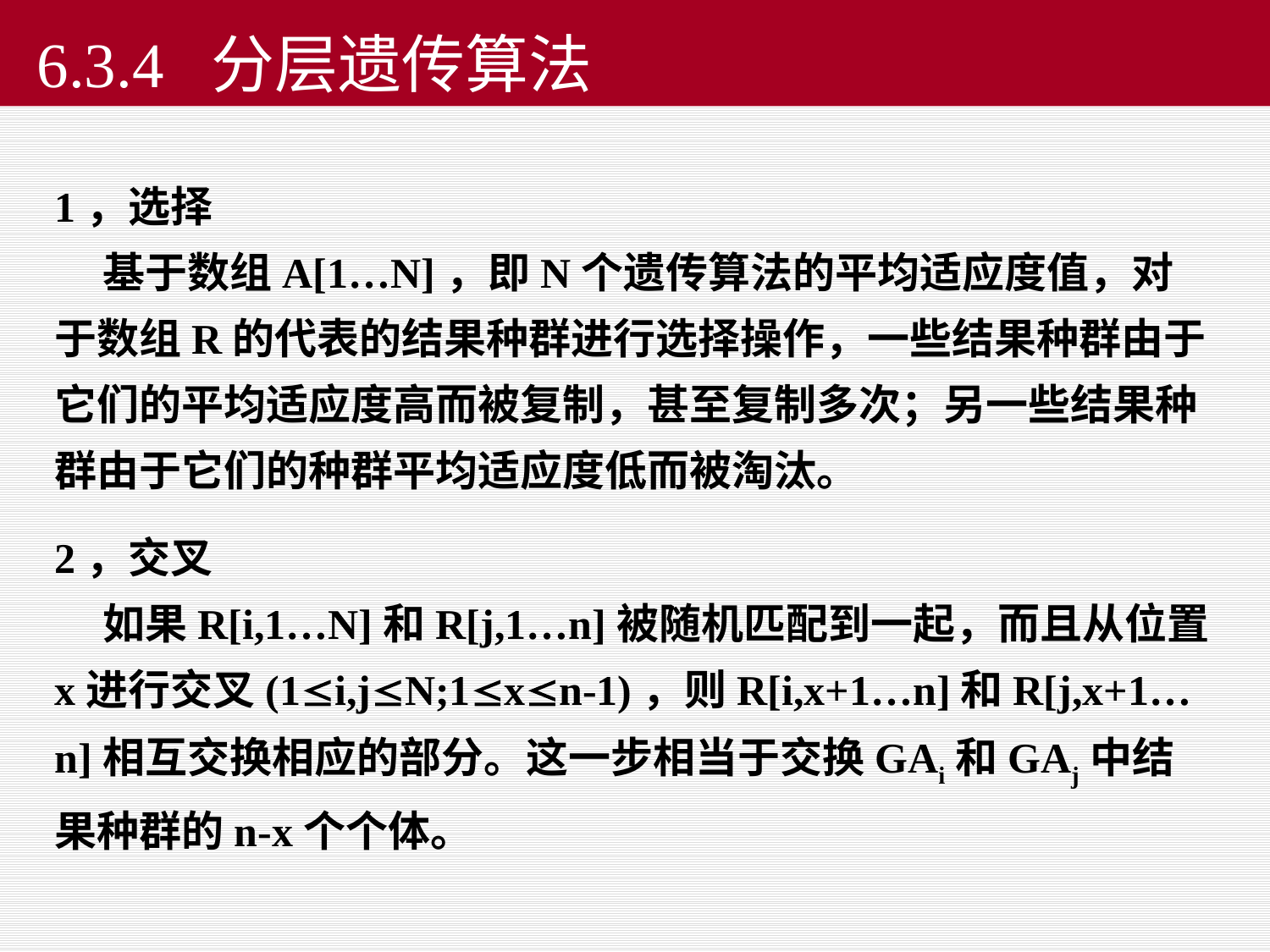

6.3.4  分层遗传算法
1，选择
    基于数组A[1…N]，即N个遗传算法的平均适应度值，对于数组R的代表的结果种群进行选择操作，一些结果种群由于它们的平均适应度高而被复制，甚至复制多次；另一些结果种群由于它们的种群平均适应度低而被淘汰。
2，交叉
    如果R[i,1…N]和R[j,1…n]被随机匹配到一起，而且从位置x进行交叉(1≤i,j≤N;1≤x≤n-1)，则R[i,x+1…n]和R[j,x+1…n]相互交换相应的部分。这一步相当于交换GAi和GAj中结果种群的n-x个个体。

117